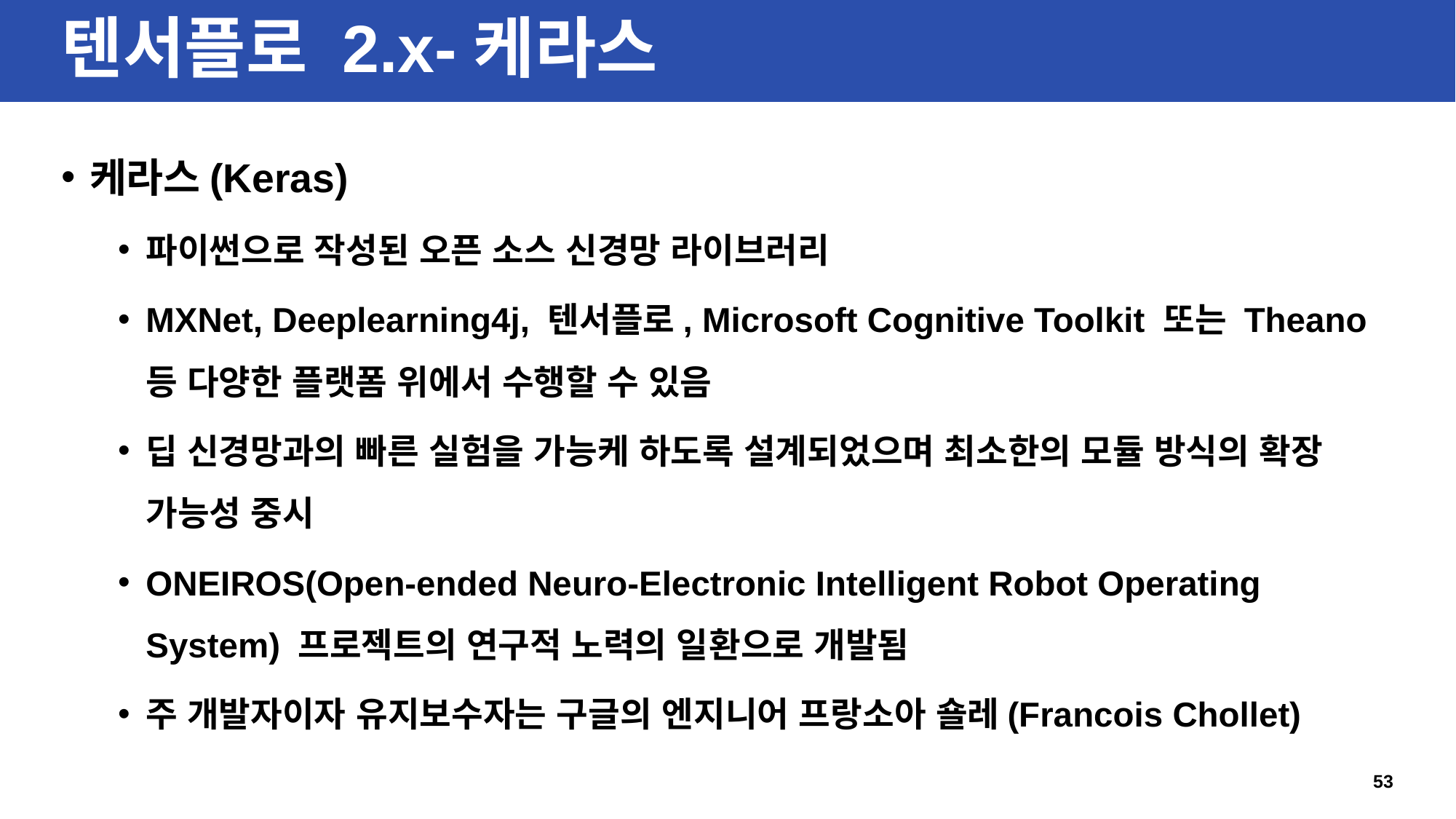

# 텐서플로 2.x-케라스
케라스(Keras)
파이썬으로 작성된 오픈 소스 신경망 라이브러리
MXNet, Deeplearning4j, 텐서플로, Microsoft Cognitive Toolkit 또는 Theano 등 다양한 플랫폼 위에서 수행할 수 있음
딥 신경망과의 빠른 실험을 가능케 하도록 설계되었으며 최소한의 모듈 방식의 확장 가능성 중시
ONEIROS(Open-ended Neuro-Electronic Intelligent Robot Operating System) 프로젝트의 연구적 노력의 일환으로 개발됨
주 개발자이자 유지보수자는 구글의 엔지니어 프랑소아 숄레(Francois Chollet)
53